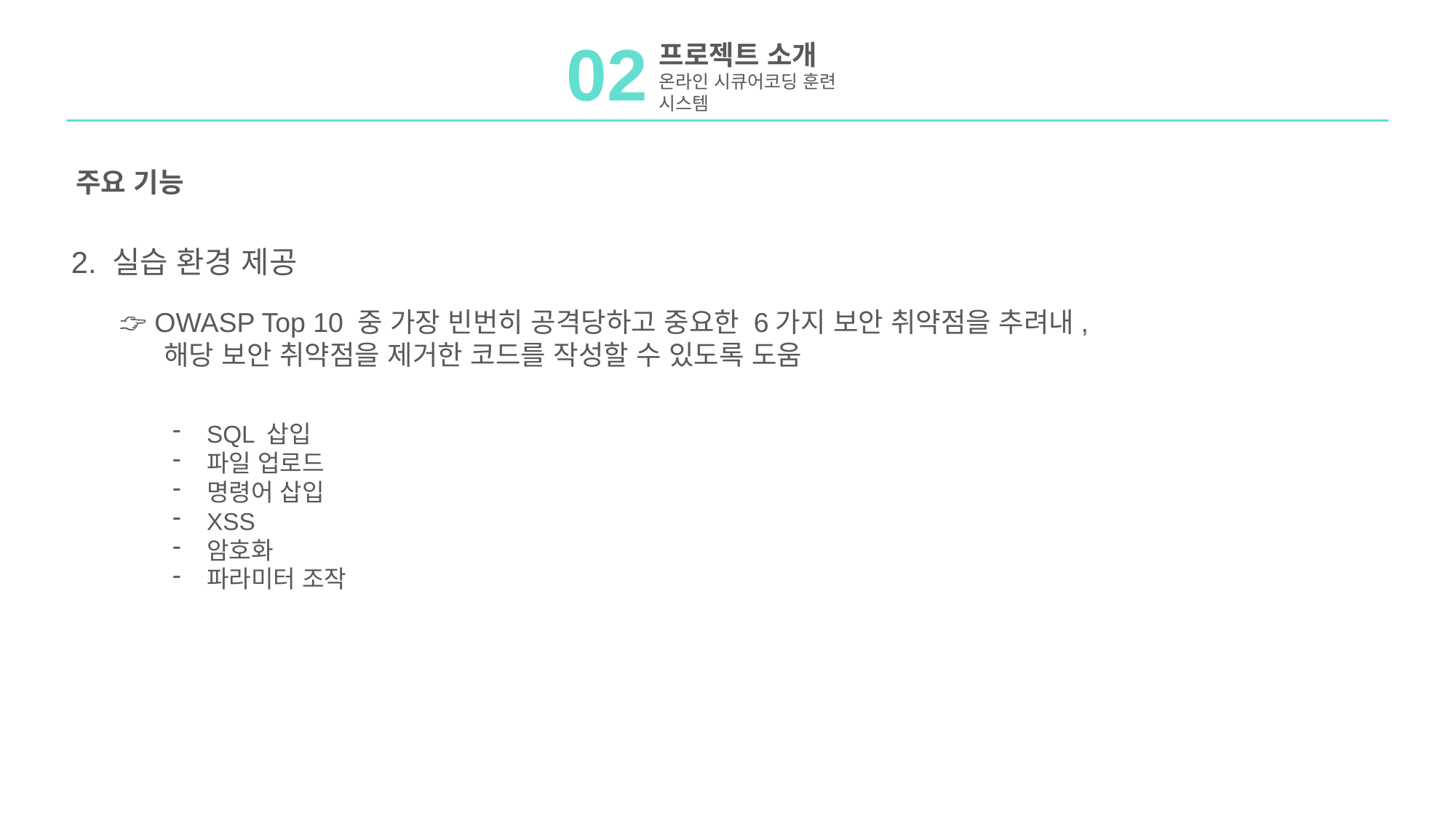

02
프로젝트 소개
온라인 시큐어코딩 훈련 시스템

주요 기능
2. 실습 환경 제공
👉 OWASP Top 10 중 가장 빈번히 공격당하고 중요한 6가지 보안 취약점을 추려내,
     해당 보안 취약점을 제거한 코드를 작성할 수 있도록 도움
SQL 삽입
파일 업로드
명령어 삽입
XSS
암호화
파라미터 조작